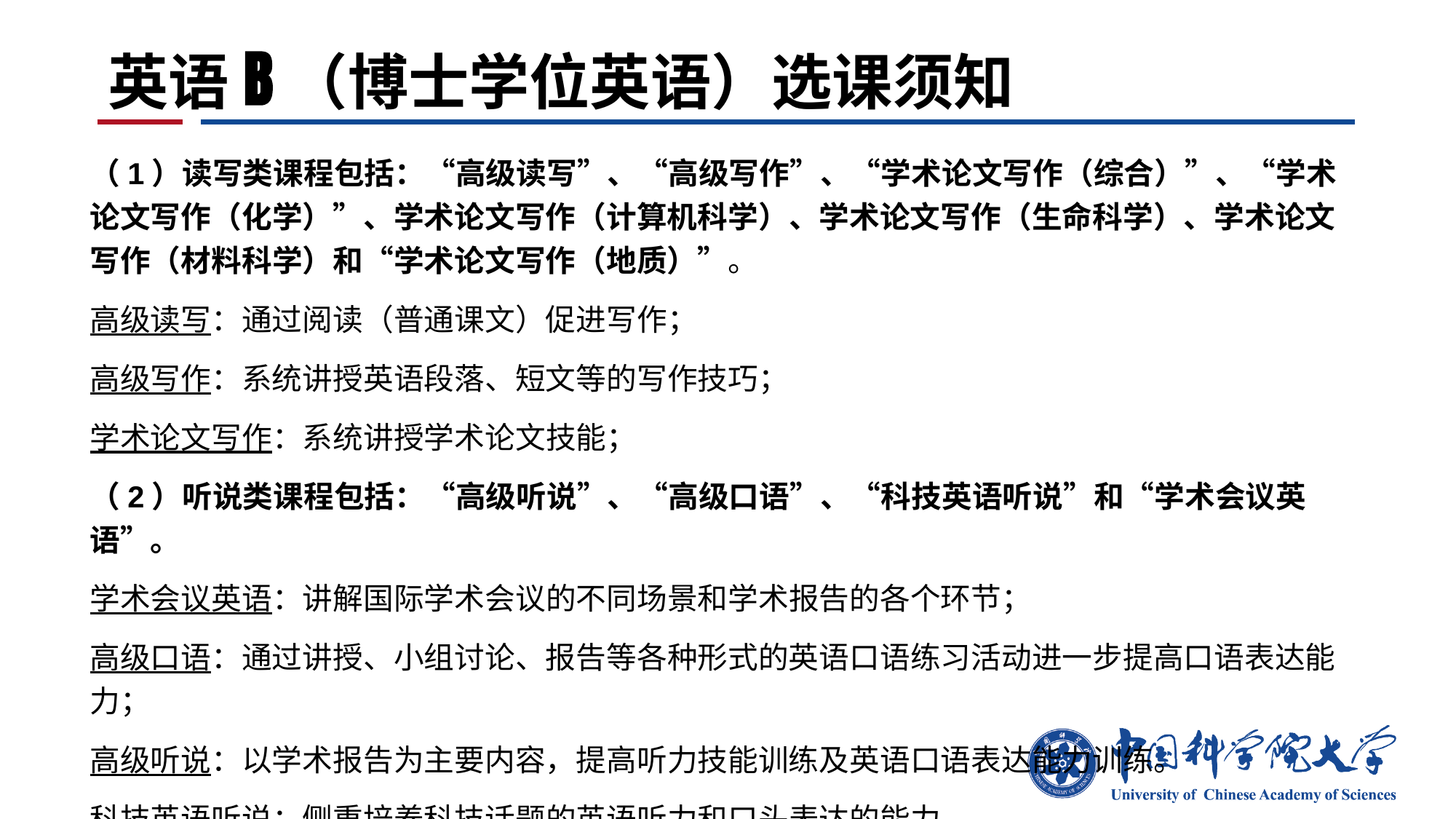

# 英语B（博士学位英语）选课须知
（1）读写类课程包括：“高级读写”、“高级写作”、“学术论文写作（综合）”、“学术论文写作（化学）”、学术论文写作（计算机科学）、学术论文写作（生命科学）、学术论文写作（材料科学）和“学术论文写作（地质）”。
高级读写：通过阅读（普通课文）促进写作；
高级写作：系统讲授英语段落、短文等的写作技巧；
学术论文写作：系统讲授学术论文技能；
（2）听说类课程包括：“高级听说”、“高级口语”、“科技英语听说”和“学术会议英语”。
学术会议英语：讲解国际学术会议的不同场景和学术报告的各个环节；
高级口语：通过讲授、小组讨论、报告等各种形式的英语口语练习活动进一步提高口语表达能力；
高级听说：以学术报告为主要内容，提高听力技能训练及英语口语表达能力训练。
科技英语听说：侧重培养科技话题的英语听力和口头表达的能力。